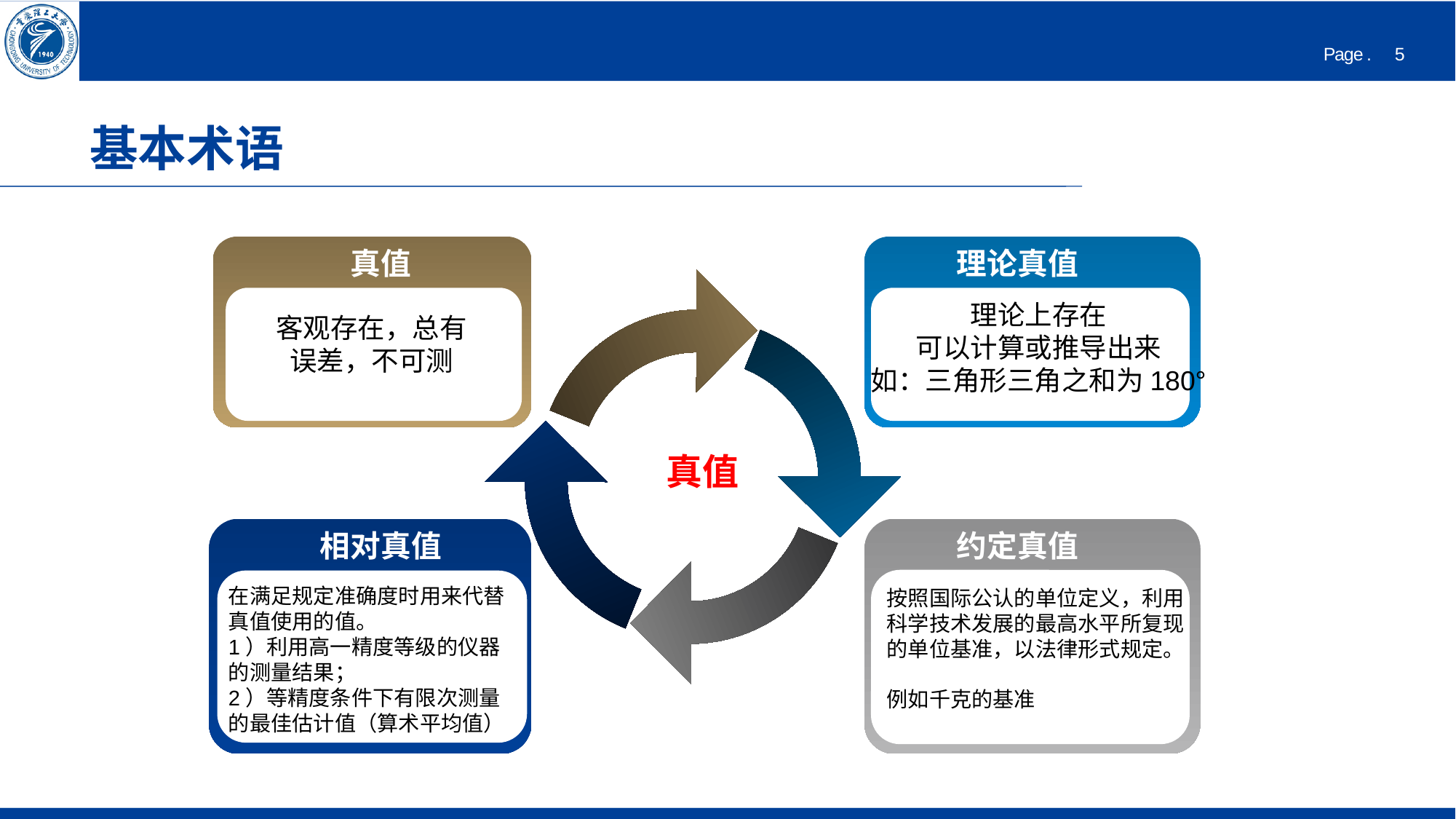

# 基本术语

真值
理论真值

理论上存在
可以计算或推导出来
如：三角形三角之和为180°
客观存在，总有误差，不可测

 真值

相对真值
约定真值

在满足规定准确度时用来代替真值使用的值。
1）利用高一精度等级的仪器的测量结果；
2）等精度条件下有限次测量的最佳估计值（算术平均值）
按照国际公认的单位定义，利用科学技术发展的最高水平所复现的单位基准，以法律形式规定。

例如千克的基准